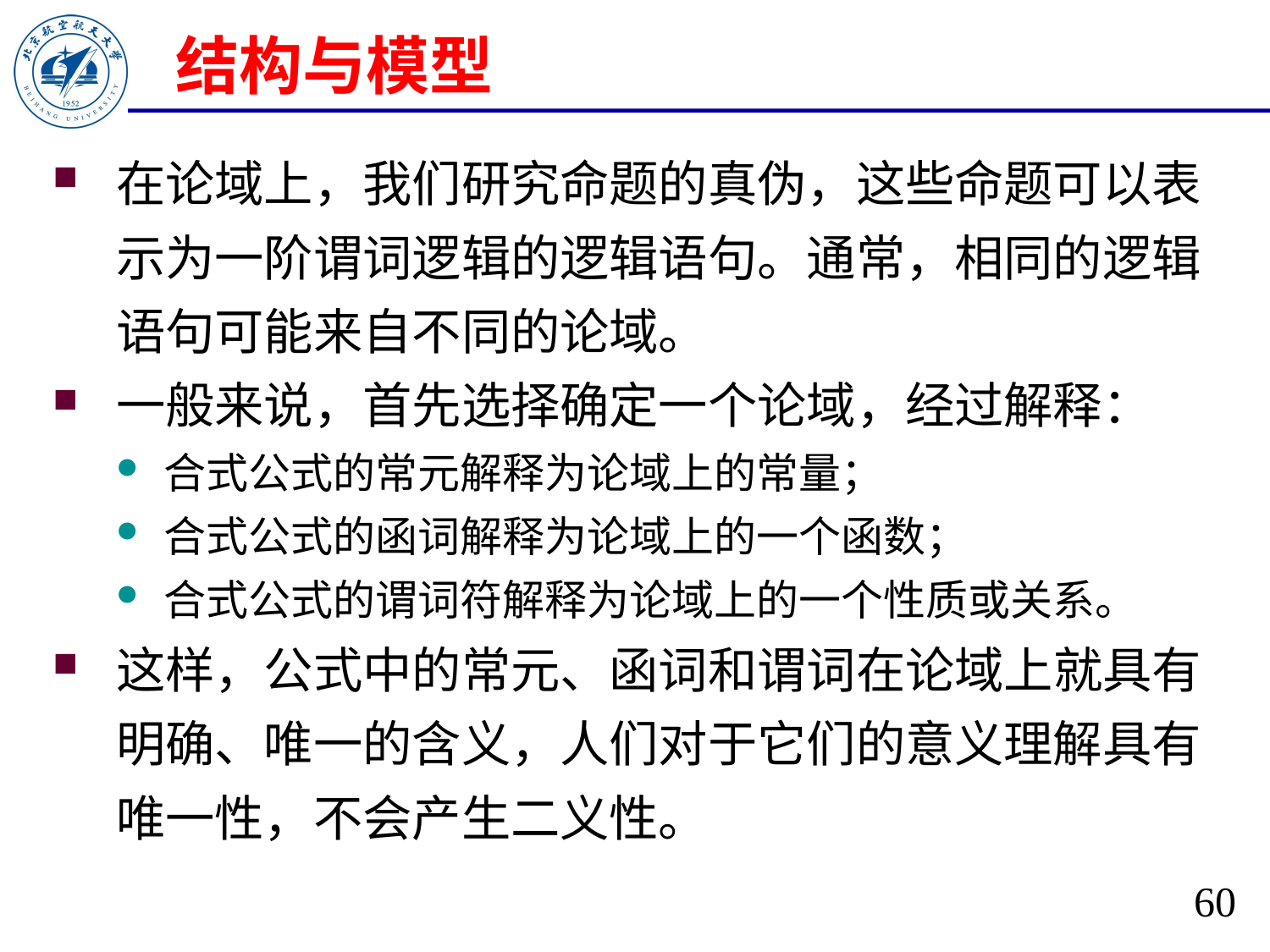

# 结构与模型
在论域上，我们研究命题的真伪，这些命题可以表示为一阶谓词逻辑的逻辑语句。通常，相同的逻辑语句可能来自不同的论域。
一般来说，首先选择确定一个论域，经过解释：
合式公式的常元解释为论域上的常量；
合式公式的函词解释为论域上的一个函数；
合式公式的谓词符解释为论域上的一个性质或关系。
这样，公式中的常元、函词和谓词在论域上就具有明确、唯一的含义，人们对于它们的意义理解具有唯一性，不会产生二义性。